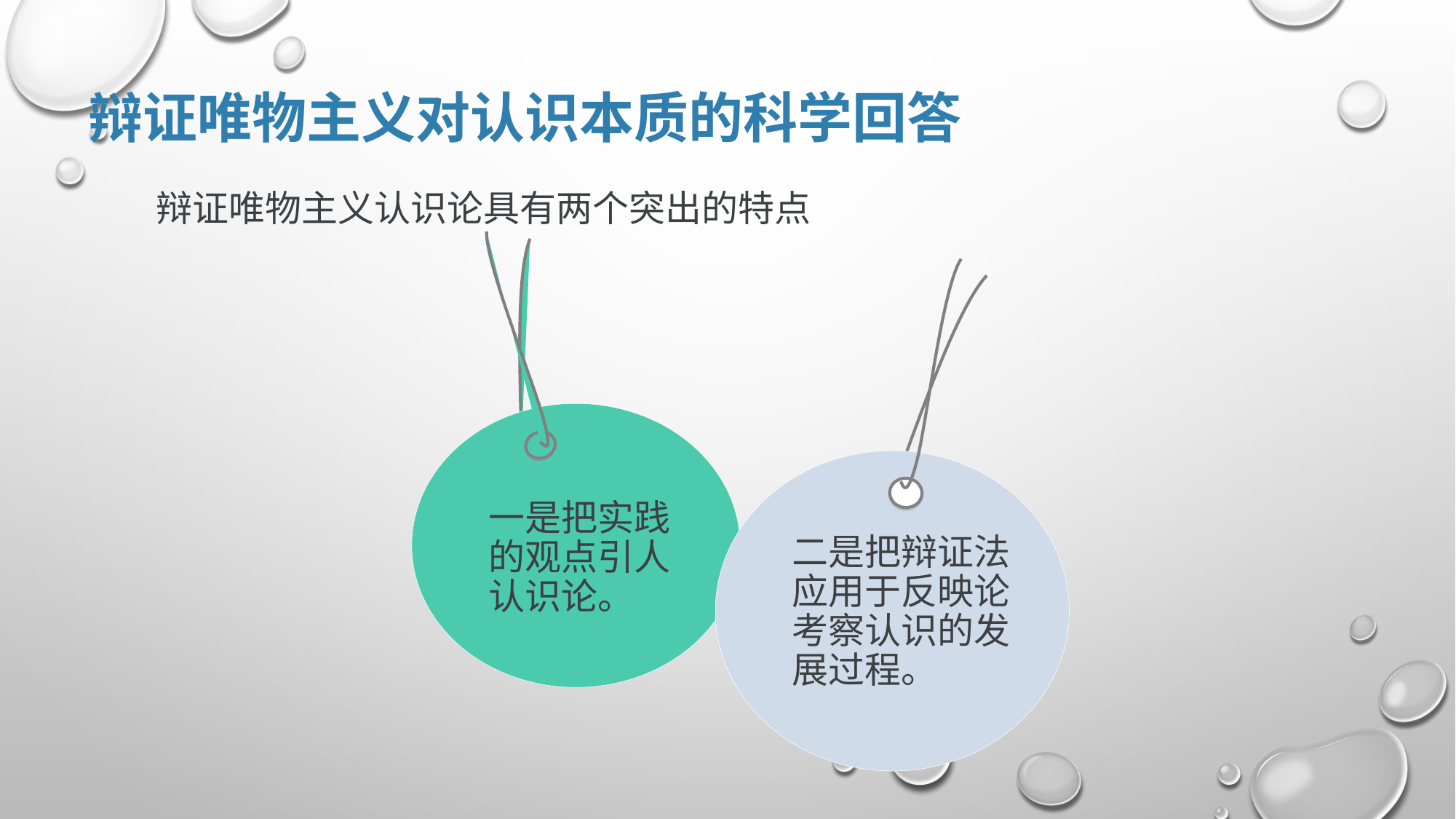

辩证唯物主义对认识本质的科学回答
辩证唯物主义认识论具有两个突出的特点

一是把实践的观点引人认识论。
二是把辩证法应用于反映论考察认识的发展过程。